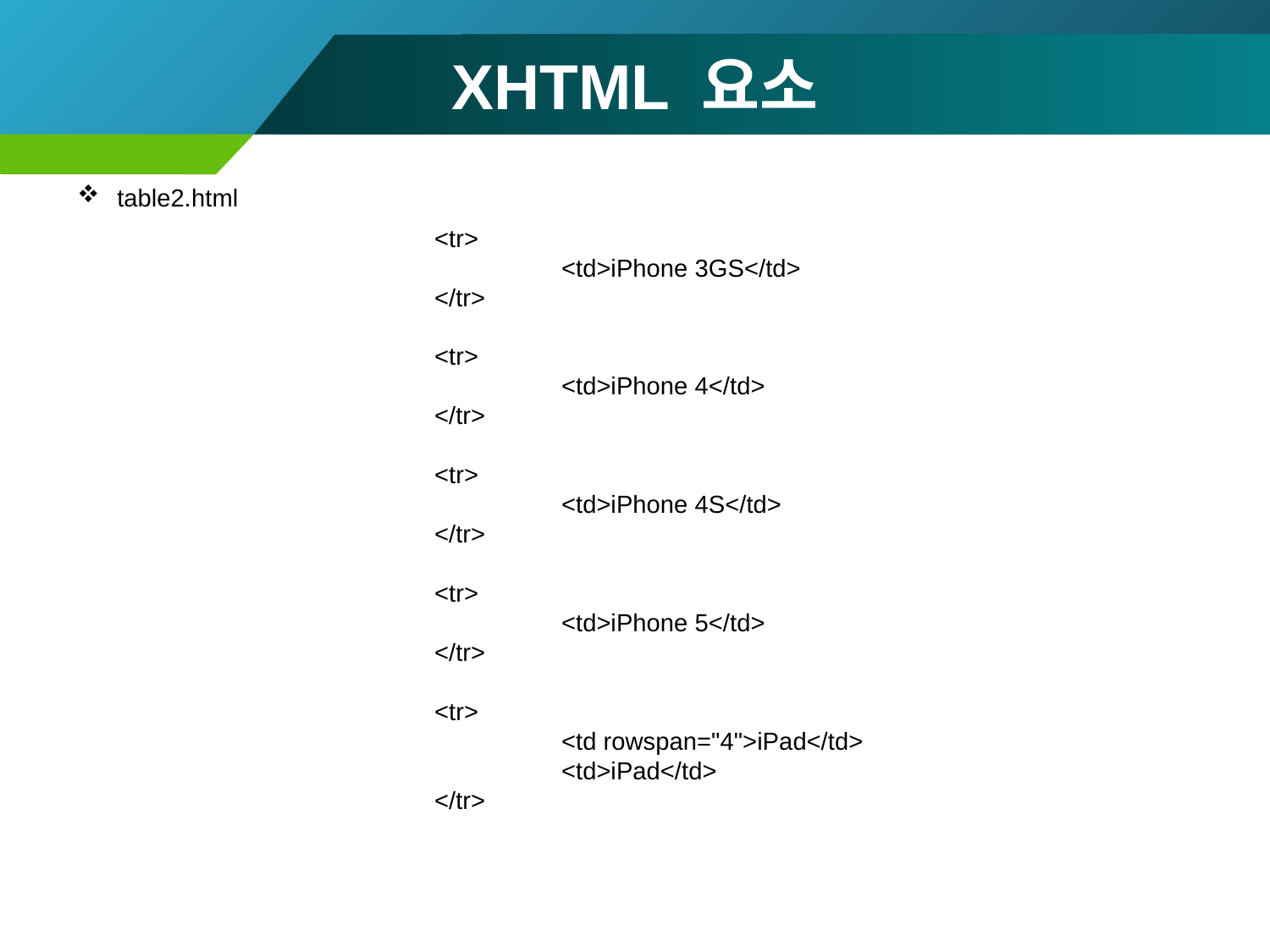

# XHTML 요소
table2.html
			<tr>
				<td>iPhone 3GS</td>
			</tr>

			<tr>
				<td>iPhone 4</td>
			</tr>

			<tr>
				<td>iPhone 4S</td>
			</tr>

			<tr>
				<td>iPhone 5</td>
			</tr>

			<tr>
				<td rowspan="4">iPad</td>
				<td>iPad</td>
			</tr>
86